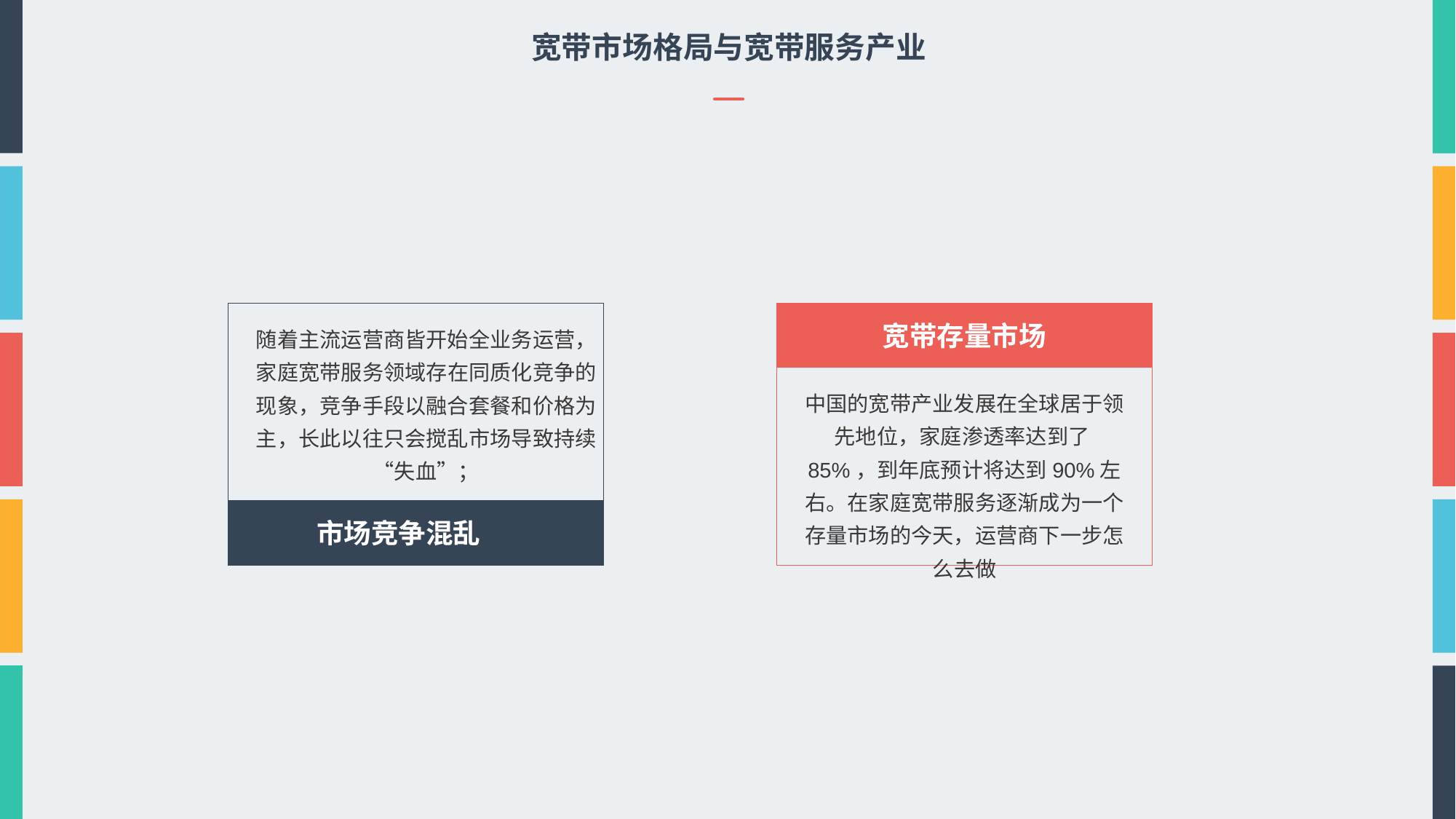

宽带市场格局与宽带服务产业

随着主流运营商皆开始全业务运营，家庭宽带服务领域存在同质化竞争的现象，竞争手段以融合套餐和价格为主，长此以往只会搅乱市场导致持续“失血”；
宽带存量市场

中国的宽带产业发展在全球居于领先地位，家庭渗透率达到了85%，到年底预计将达到90%左右。在家庭宽带服务逐渐成为一个存量市场的今天，运营商下一步怎么去做

市场竞争混乱